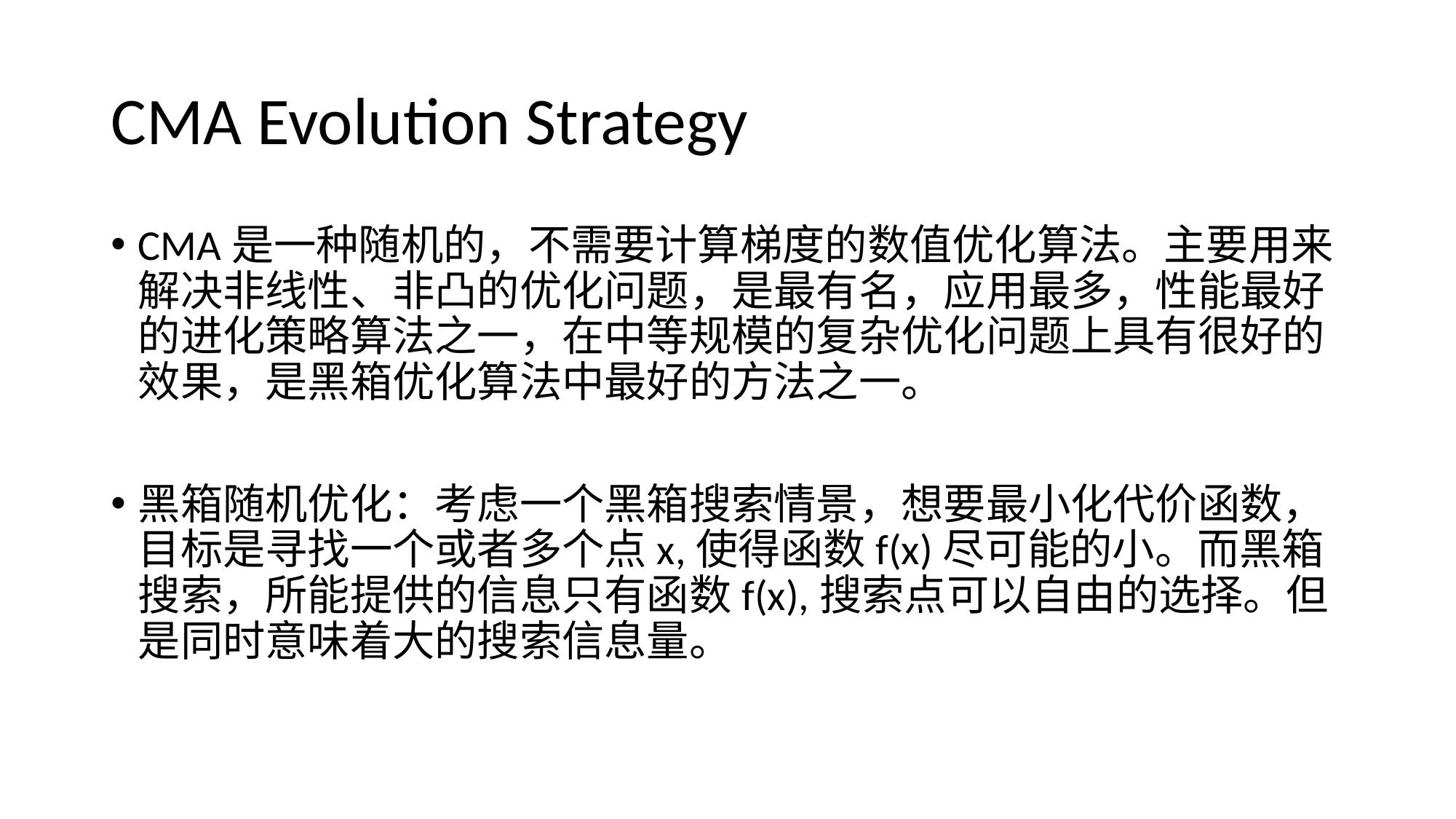

# CMA Evolution Strategy
CMA是一种随机的，不需要计算梯度的数值优化算法。主要用来解决非线性、非凸的优化问题，是最有名，应用最多，性能最好的进化策略算法之一，在中等规模的复杂优化问题上具有很好的效果，是黑箱优化算法中最好的方法之一。

黑箱随机优化：考虑一个黑箱搜索情景，想要最小化代价函数，目标是寻找一个或者多个点x,使得函数f(x)尽可能的小。而黑箱搜索，所能提供的信息只有函数f(x),搜索点可以自由的选择。但是同时意味着大的搜索信息量。